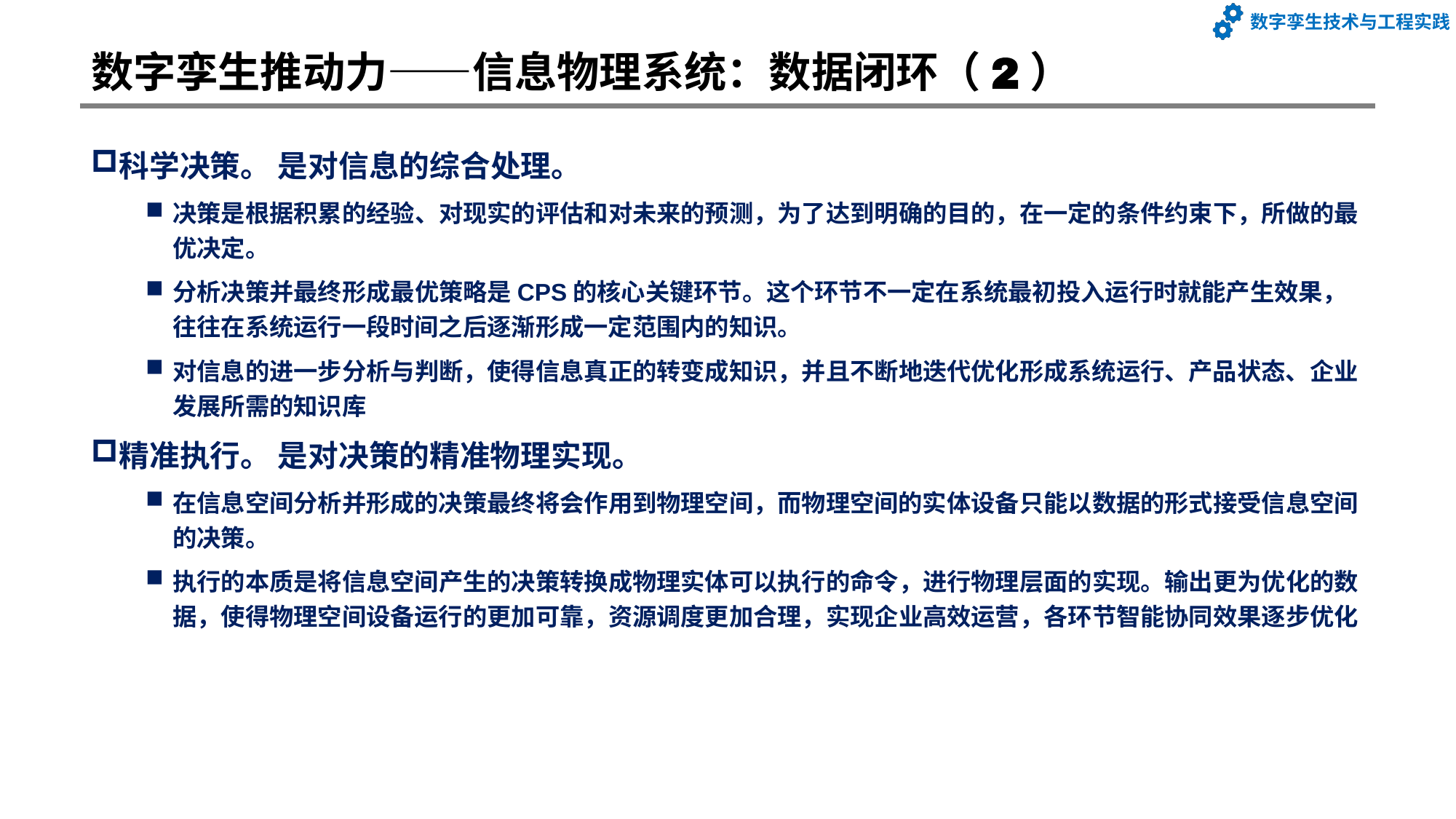

# 数字孪生推动力——信息物理系统：数据闭环（2）
科学决策。 是对信息的综合处理。
决策是根据积累的经验、对现实的评估和对未来的预测，为了达到明确的目的，在一定的条件约束下，所做的最优决定。
分析决策并最终形成最优策略是CPS的核心关键环节。这个环节不一定在系统最初投入运行时就能产生效果，往往在系统运行一段时间之后逐渐形成一定范围内的知识。
对信息的进一步分析与判断，使得信息真正的转变成知识，并且不断地迭代优化形成系统运行、产品状态、企业发展所需的知识库
精准执行。 是对决策的精准物理实现。
在信息空间分析并形成的决策最终将会作用到物理空间，而物理空间的实体设备只能以数据的形式接受信息空间的决策。
执行的本质是将信息空间产生的决策转换成物理实体可以执行的命令，进行物理层面的实现。输出更为优化的数据，使得物理空间设备运行的更加可靠，资源调度更加合理，实现企业高效运营，各环节智能协同效果逐步优化

25